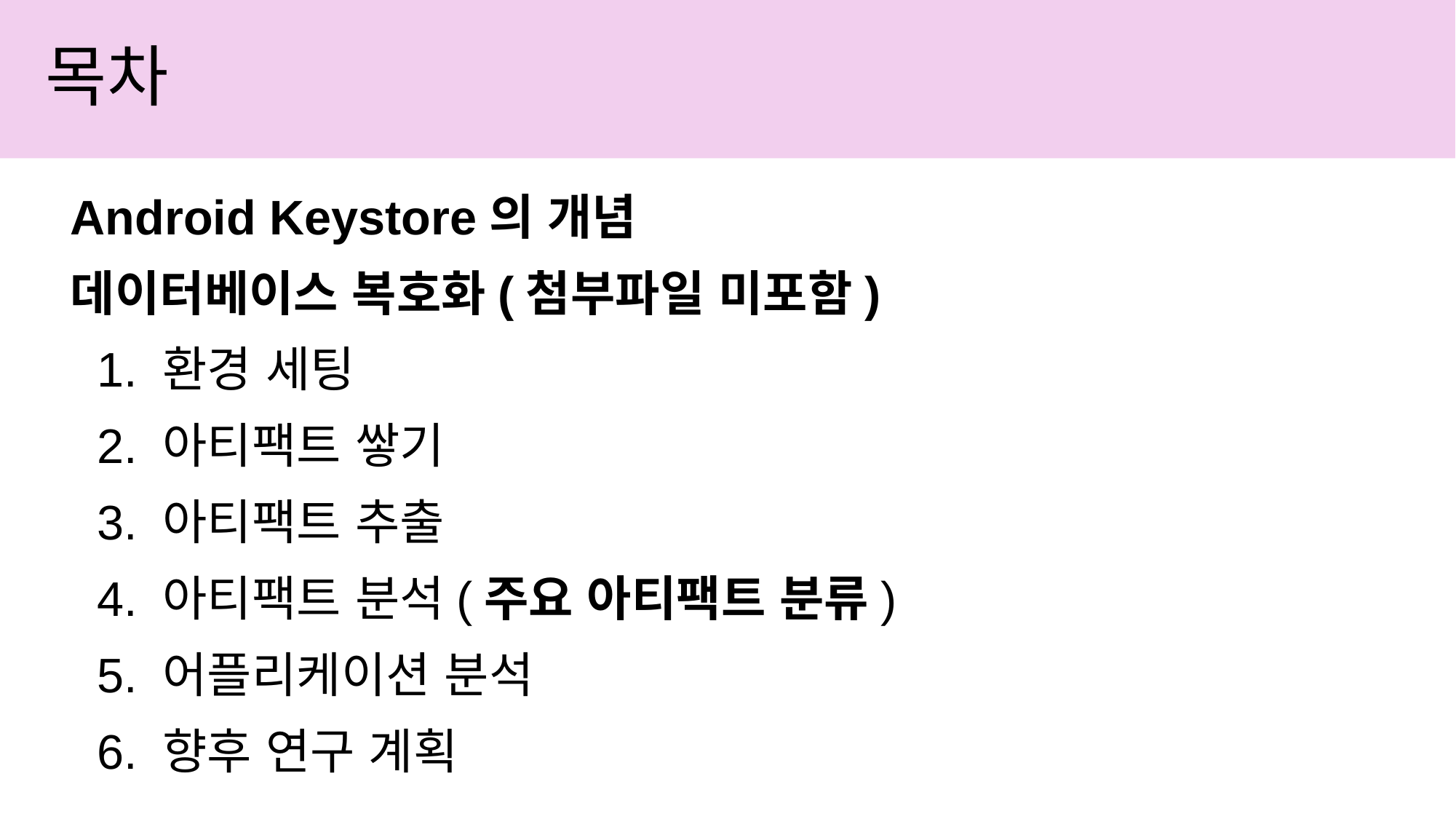

# 목차

Android Keystore의 개념
데이터베이스 복호화(첨부파일 미포함)
  1. 환경 세팅
  2. 아티팩트 쌓기
  3. 아티팩트 추출
  4. 아티팩트 분석(주요 아티팩트 분류)
  5. 어플리케이션 분석
  6. 향후 연구 계획